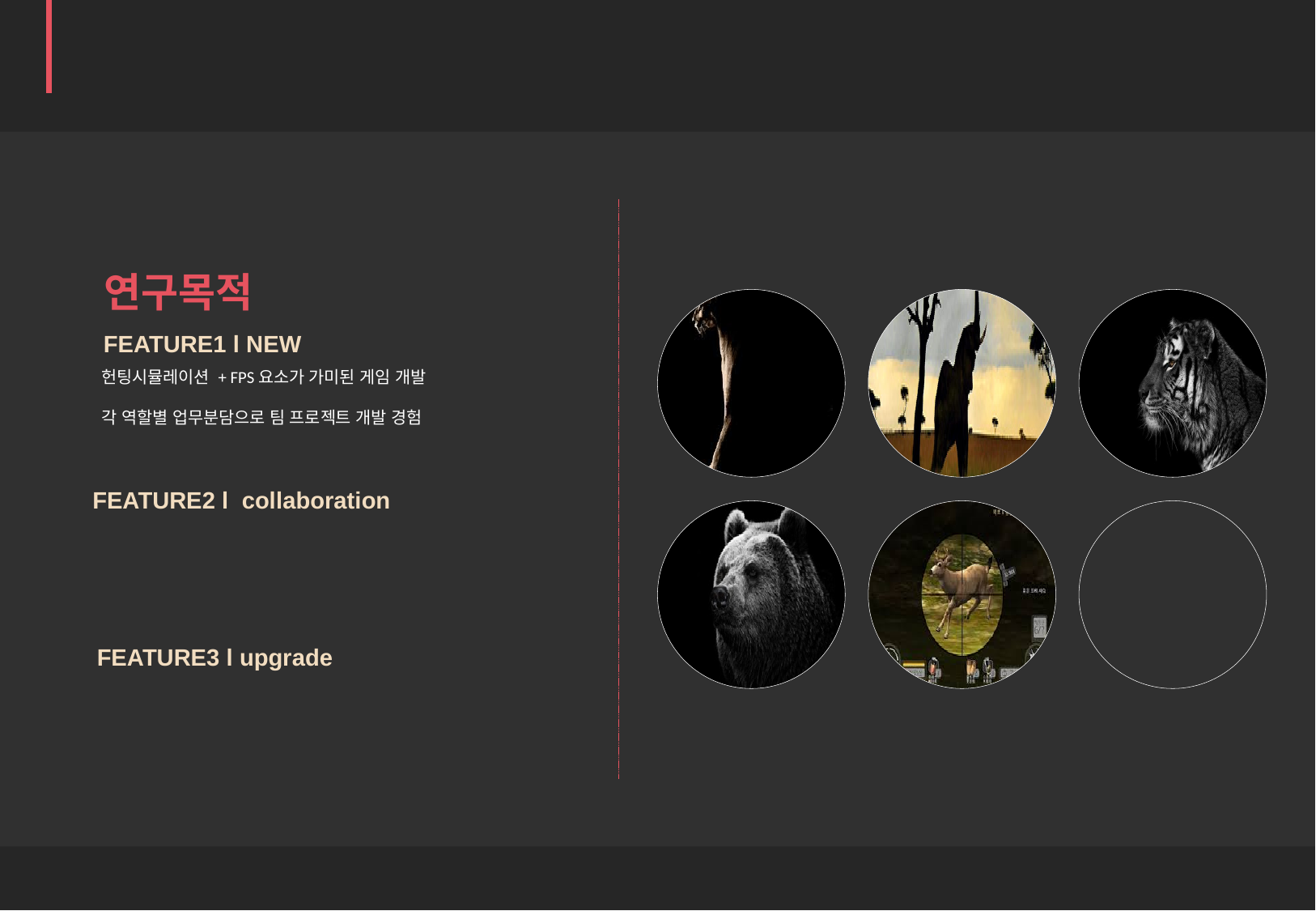

Golden Beach

STEP1.
연구목적

 FEATURE1 l NEW
헌팅시뮬레이션 + FPS요소가 가미된 게임 개발

각 역할별 업무분담으로 팀 프로젝트 개발 경험

 FEATURE2 l  collaboration
업무 교류로 인한 효율적인  커뮤니케이션 향상

다중작업 분배  & 공동프로젝트

 FEATURE3 l upgrade
게임엔진과 서버구현  게임기획의 경험과 숙달

구성원별 로  작업에 전문성  부여